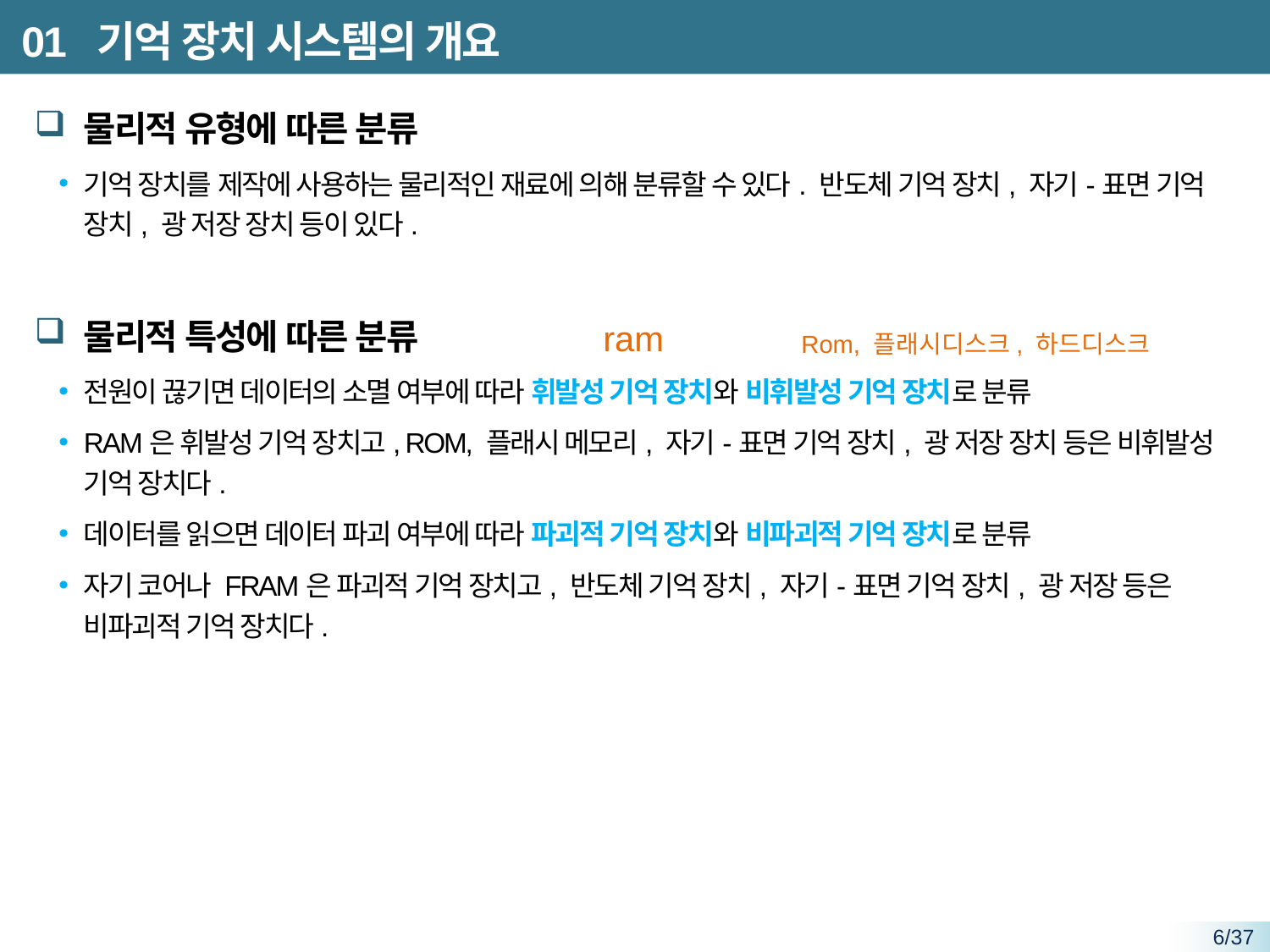

# 01  기억 장치 시스템의 개요
물리적 유형에 따른 분류
기억 장치를 제작에 사용하는 물리적인 재료에 의해 분류할 수 있다. 반도체 기억 장치, 자기-표면 기억 장치, 광 저장 장치 등이 있다.

물리적 특성에 따른 분류
전원이 끊기면 데이터의 소멸 여부에 따라 휘발성 기억 장치와 비휘발성 기억 장치로 분류
RAM은 휘발성 기억 장치고, ROM, 플래시 메모리, 자기-표면 기억 장치, 광 저장 장치 등은 비휘발성 기억 장치다.
데이터를 읽으면 데이터 파괴 여부에 따라 파괴적 기억 장치와 비파괴적 기억 장치로 분류
자기 코어나 FRAM은 파괴적 기억 장치고, 반도체 기억 장치, 자기-표면 기억 장치, 광 저장 등은 비파괴적 기억 장치다.
ram
Rom, 플래시디스크, 하드디스크